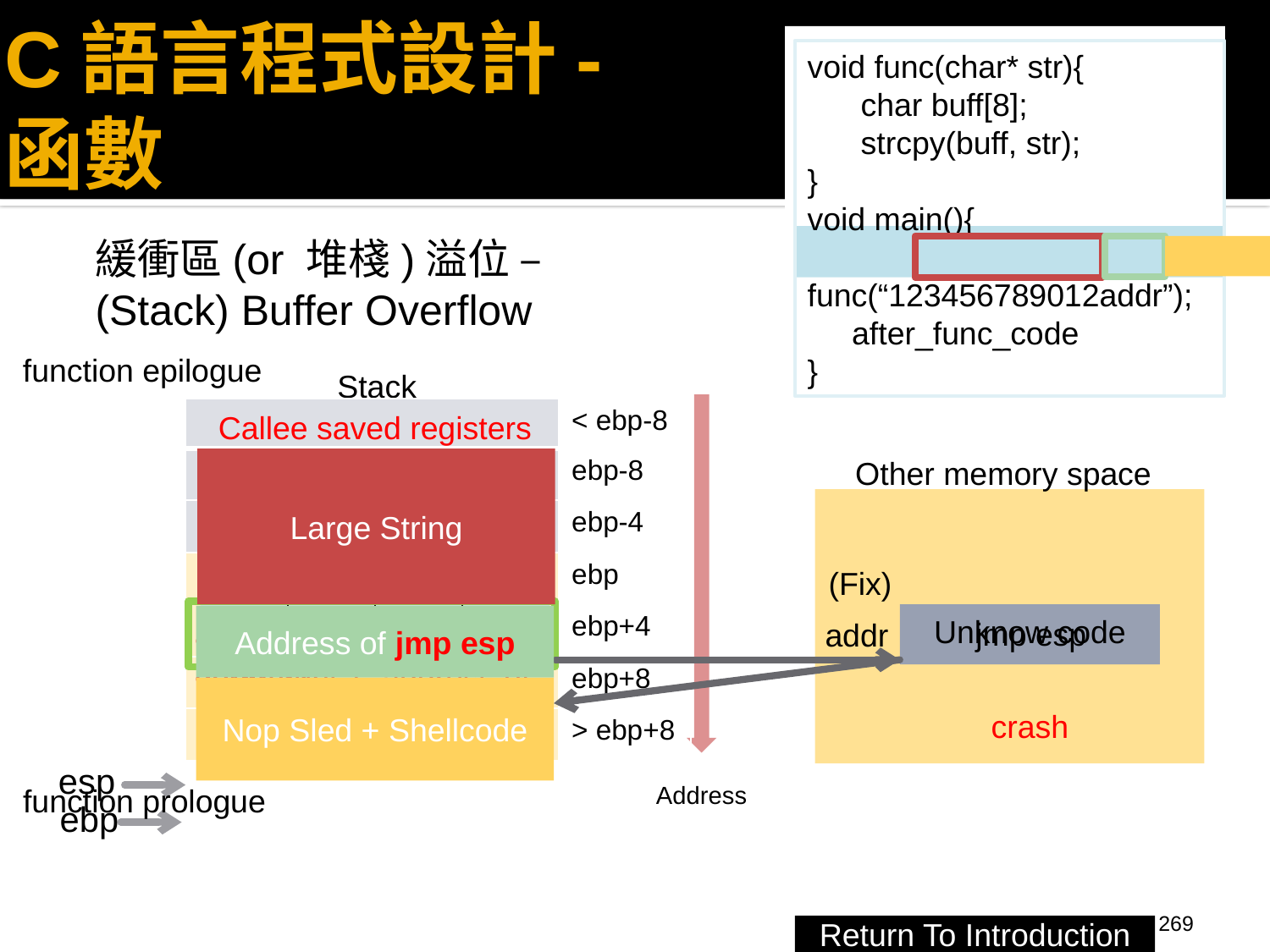

# C語言程式設計- 函數

void func(char* str){
      char buff[8];
      strcpy(buff, str);
}
void main(){
     func(“123456789012addr”);
     after_func_code
}
緩衝區(or 堆棧)溢位 –
(Stack) Buffer Overflow

function epilogue
Stack

|  | < ebp-8 |
| --- | --- |
|  | ebp-8 |
|  | ebp-4 |
|  | ebp |
|  | ebp+4 |
|  | ebp+8 |
|  | > ebp+8 |
Callee saved registers
Other memory space
Large String
Local variable1: buff[0-3]
| 1 | 2 | 3 | 4 |
| --- | --- | --- | --- |
| 5 | 6 | 7 | 8 |
| 9 | 0 | 1 | 2 |
| a | d | d | r |

Local variable1: buff[4-7]
Saved main’s ebp
(Fix)

Address of jmp esp
Unknow code
after_func_code’s address
jmp esp
addr
Argument 1: address of str
Nop Sled + Shellcode
crash
Caller saved registers
esp
Address
function prologue
ebp
269
Return To Introduction